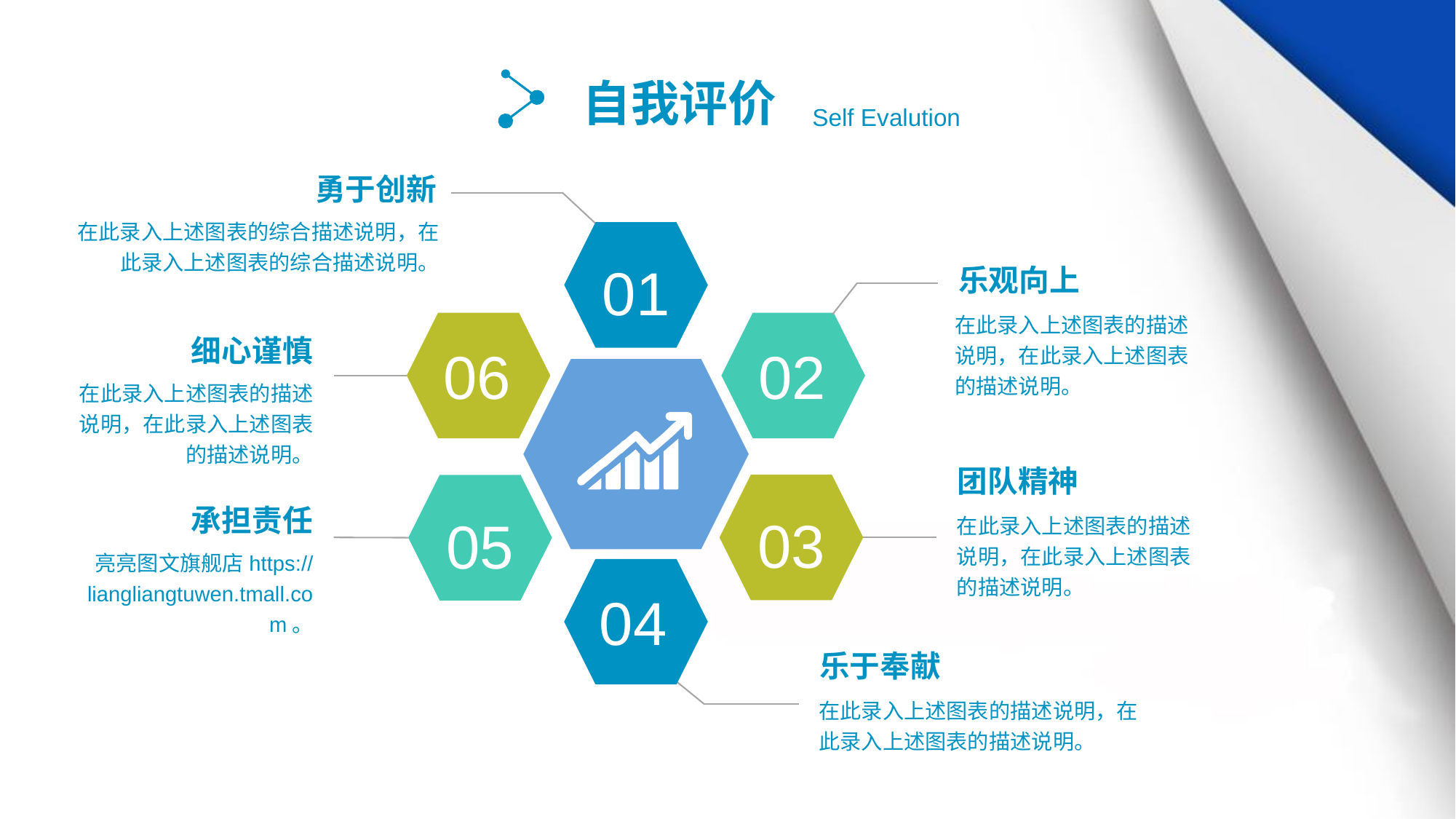

自我评价
Self Evalution
勇于创新
在此录入上述图表的综合描述说明，在此录入上述图表的综合描述说明。

01
乐观向上
在此录入上述图表的描述说明，在此录入上述图表的描述说明。

06

02
细心谨慎

在此录入上述图表的描述说明，在此录入上述图表的描述说明。
团队精神

03

05
承担责任
在此录入上述图表的描述说明，在此录入上述图表的描述说明。
亮亮图文旗舰店https://liangliangtuwen.tmall.com。

04
乐于奉献
在此录入上述图表的描述说明，在此录入上述图表的描述说明。